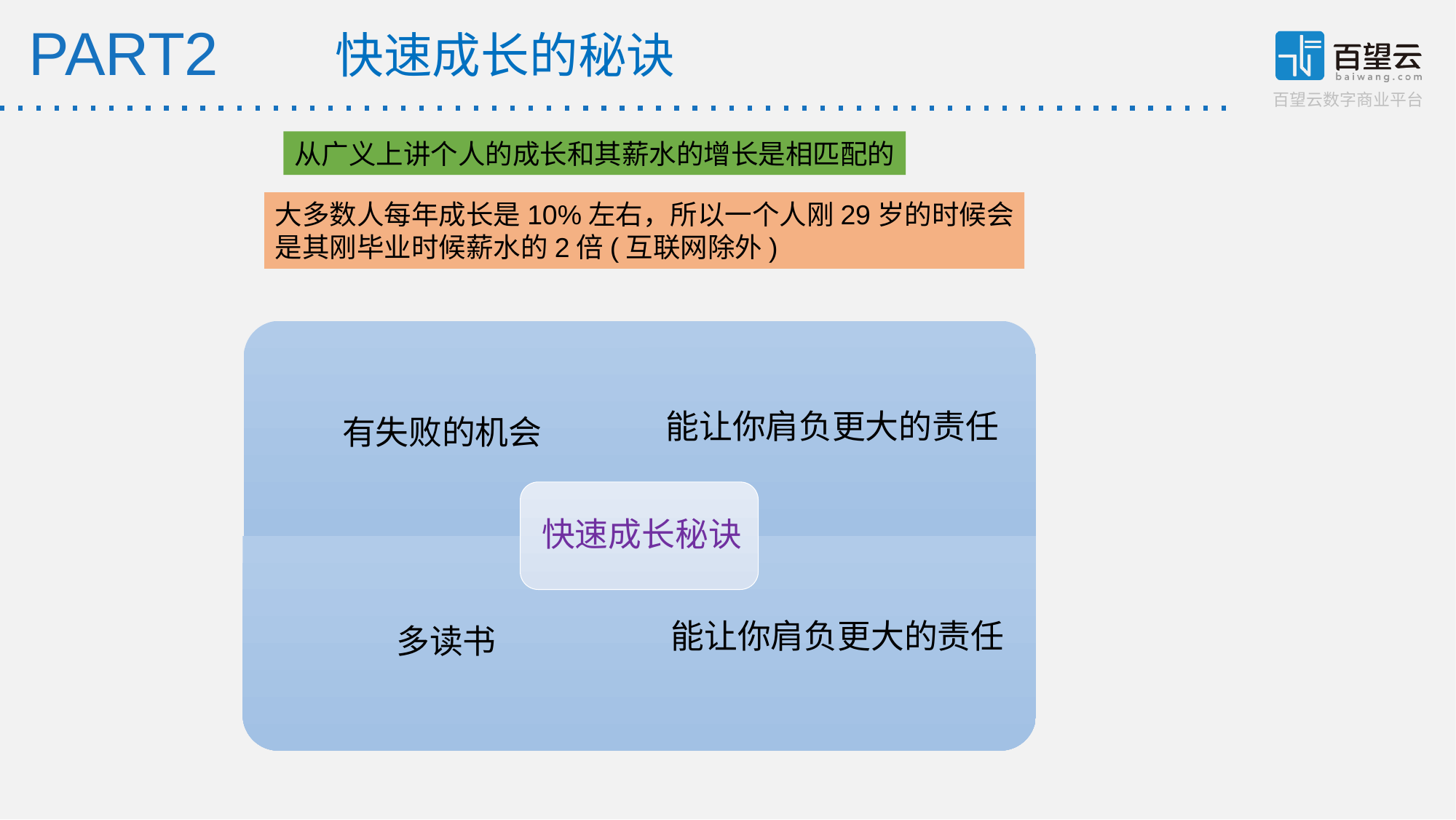

快速成长的秘诀
PART2
从广义上讲个人的成长和其薪水的增长是相匹配的
大多数人每年成长是10%左右，所以一个人刚29岁的时候会
是其刚毕业时候薪水的2倍(互联网除外)
有失败的机会
能让你肩负更大的责任
多读书
能让你肩负更大的责任
快速成长秘诀